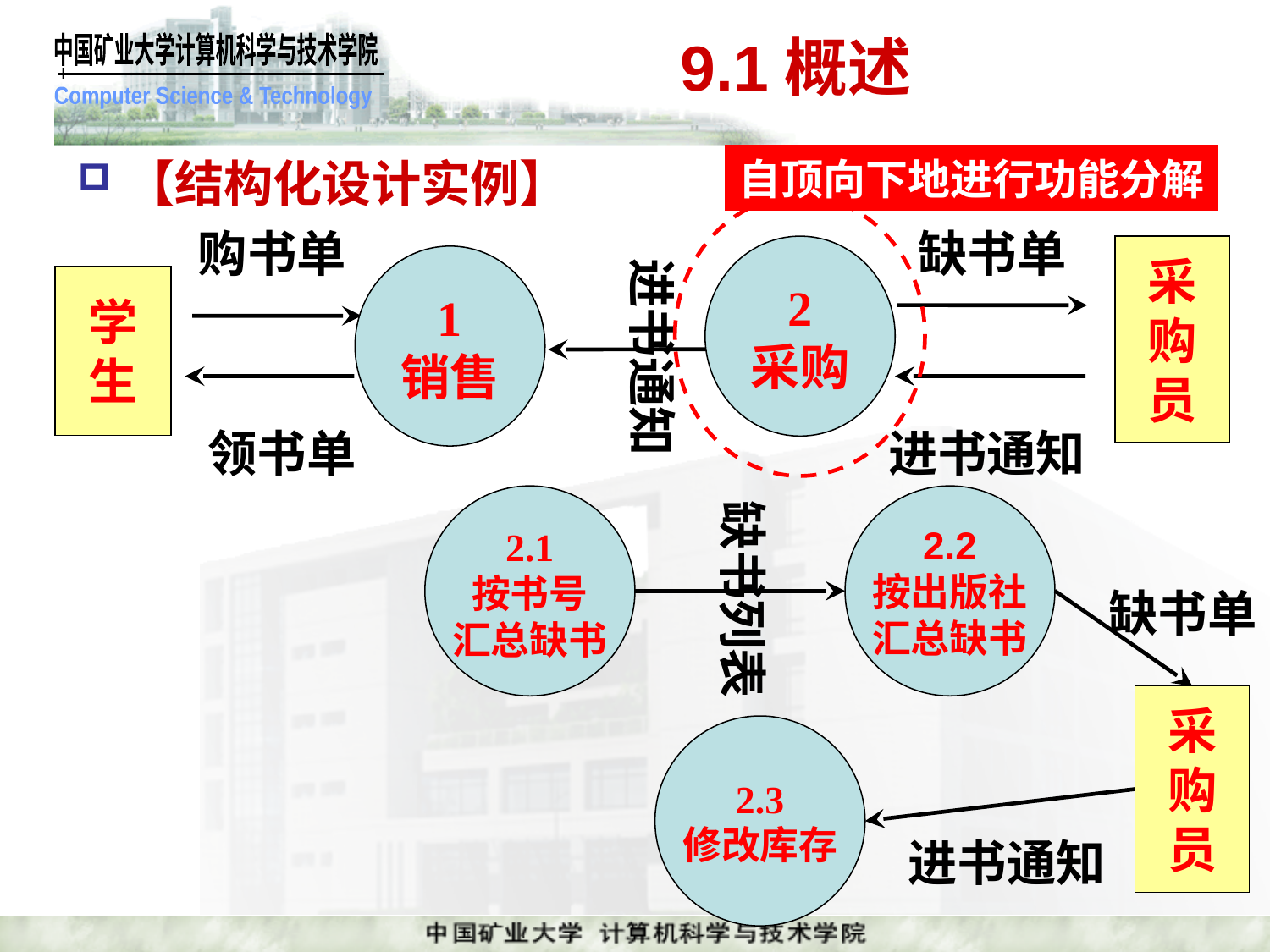

# 9.1概述
【结构化设计实例】
自顶向下地进行功能分解

购书单
缺书单
2
采购
采
购
员
1
销售
进书通知
学
生

领书单
进书通知
2.1
按书号
汇总缺书
2.2
按出版社
汇总缺书
缺书列表
缺书单
采
购
员
2.3
修改库存
进书通知
8